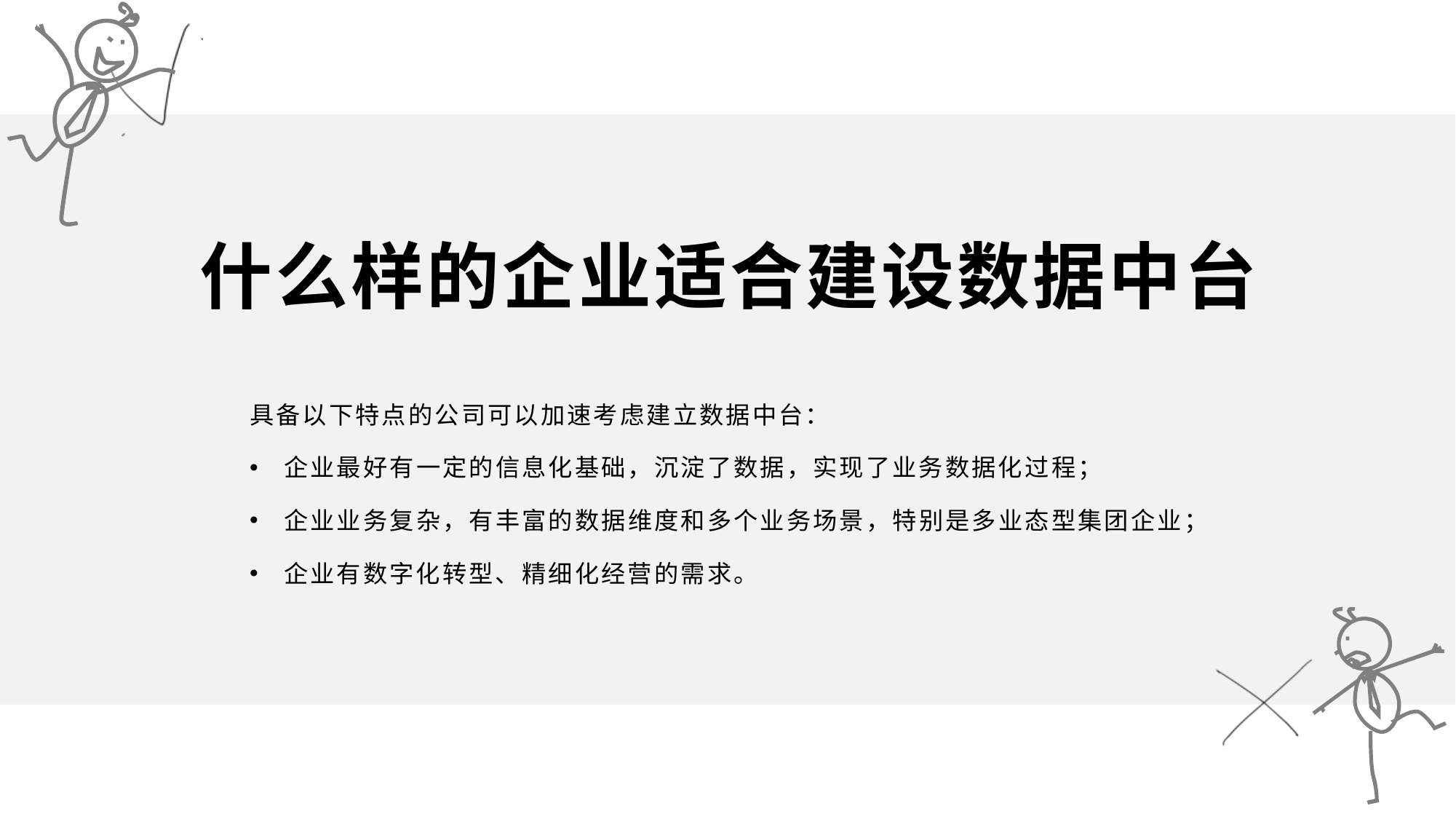

# 什么样的企业适合建设数据中台
具备以下特点的公司可以加速考虑建立数据中台：
企业最好有一定的信息化基础，沉淀了数据，实现了业务数据化过程；
企业业务复杂，有丰富的数据维度和多个业务场景，特别是多业态型集团企业；
企业有数字化转型、精细化经营的需求。